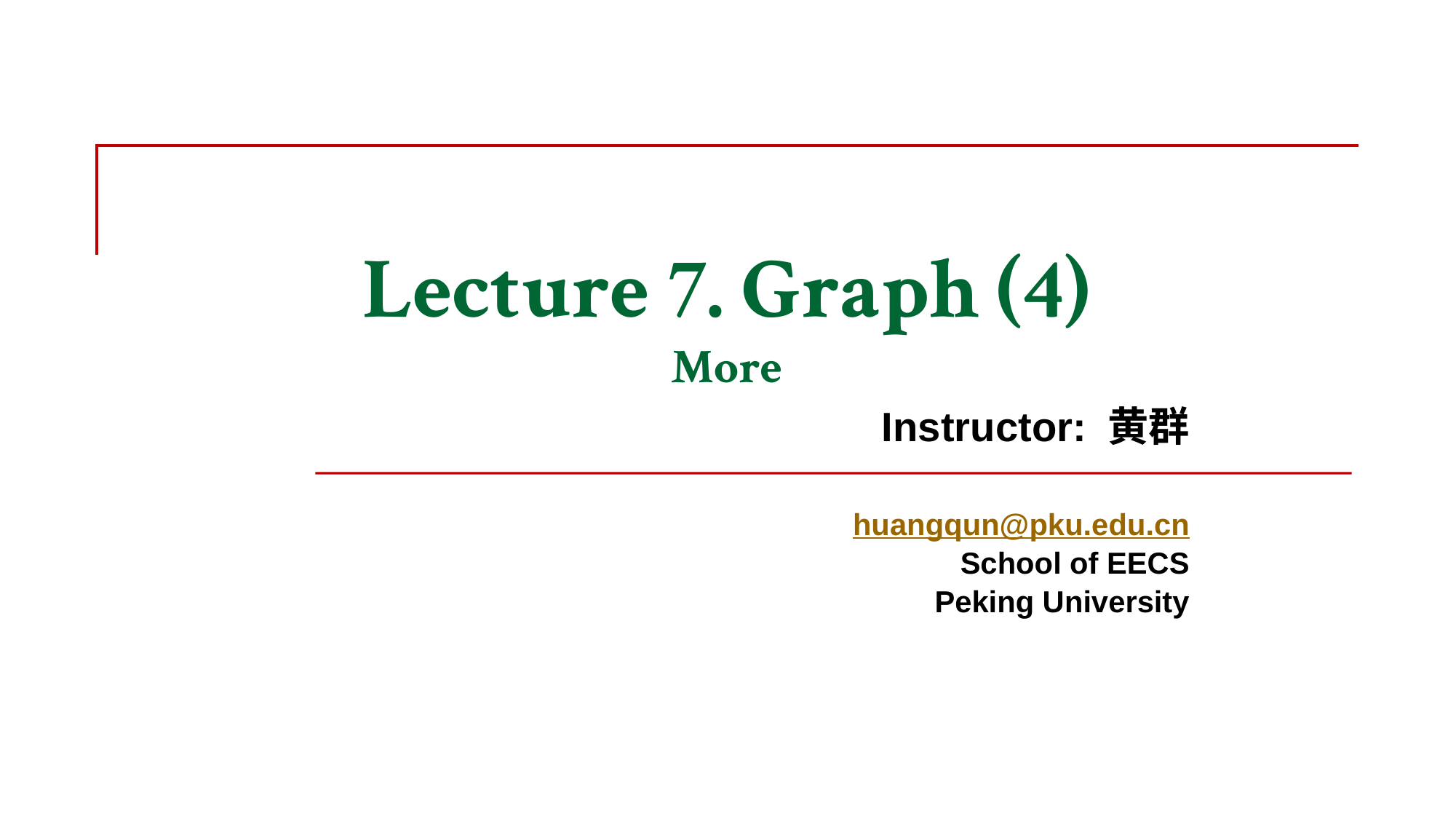

Lecture 7. Graph (4)
More
Instructor: 黄群

huangqun@pku.edu.cn
School of EECS
Peking University